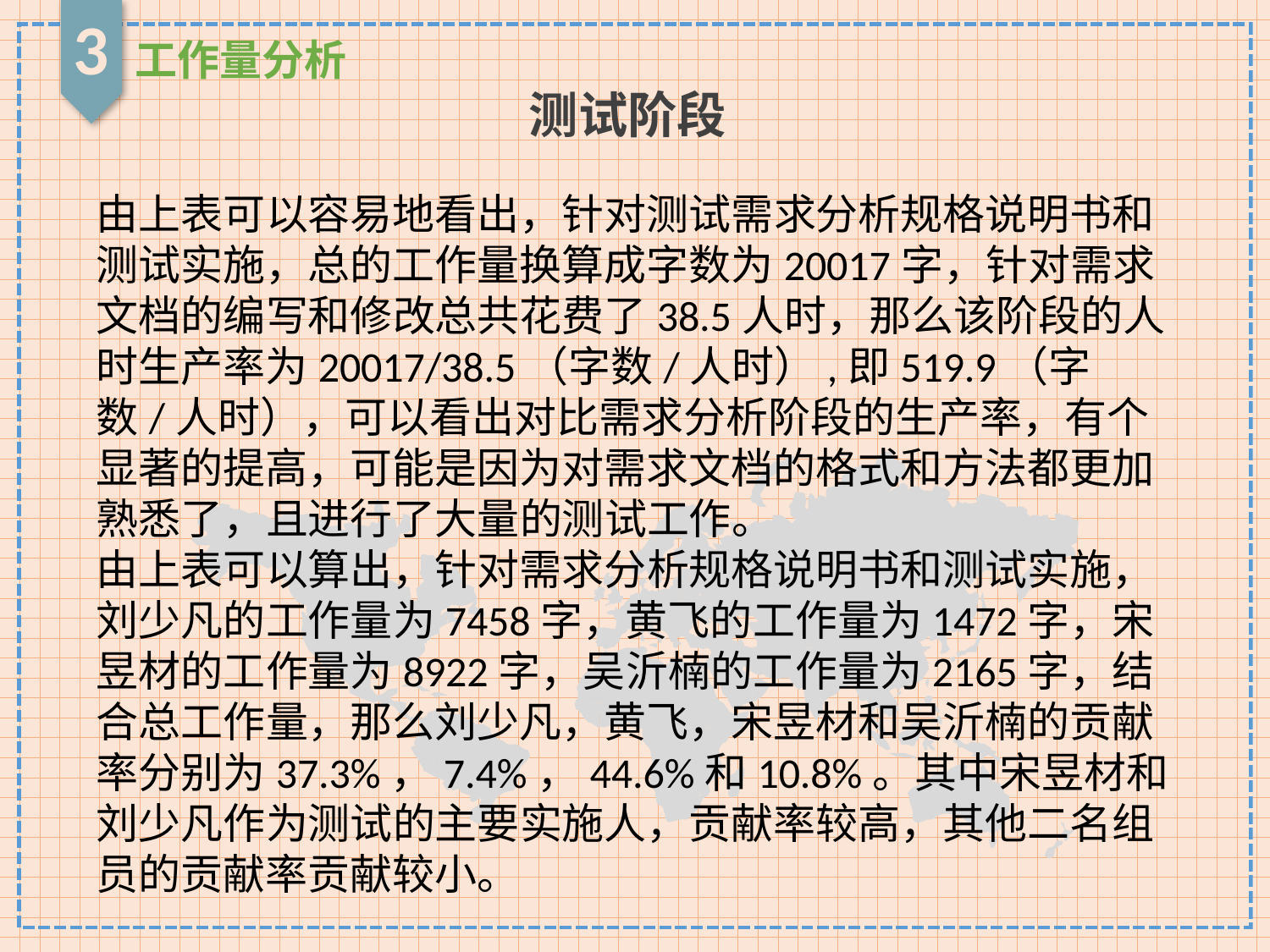

3
工作量分析
测试阶段

由上表可以容易地看出，针对测试需求分析规格说明书和测试实施，总的工作量换算成字数为20017字，针对需求文档的编写和修改总共花费了38.5人时，那么该阶段的人时生产率为20017/38.5（字数/人时）,即519.9（字数/人时），可以看出对比需求分析阶段的生产率，有个显著的提高，可能是因为对需求文档的格式和方法都更加熟悉了，且进行了大量的测试工作。
由上表可以算出，针对需求分析规格说明书和测试实施，刘少凡的工作量为7458字，黄飞的工作量为1472字，宋昱材的工作量为8922字，吴沂楠的工作量为2165字，结合总工作量，那么刘少凡，黄飞，宋昱材和吴沂楠的贡献率分别为37.3%，7.4%，44.6%和10.8%。其中宋昱材和刘少凡作为测试的主要实施人，贡献率较高，其他二名组员的贡献率贡献较小。